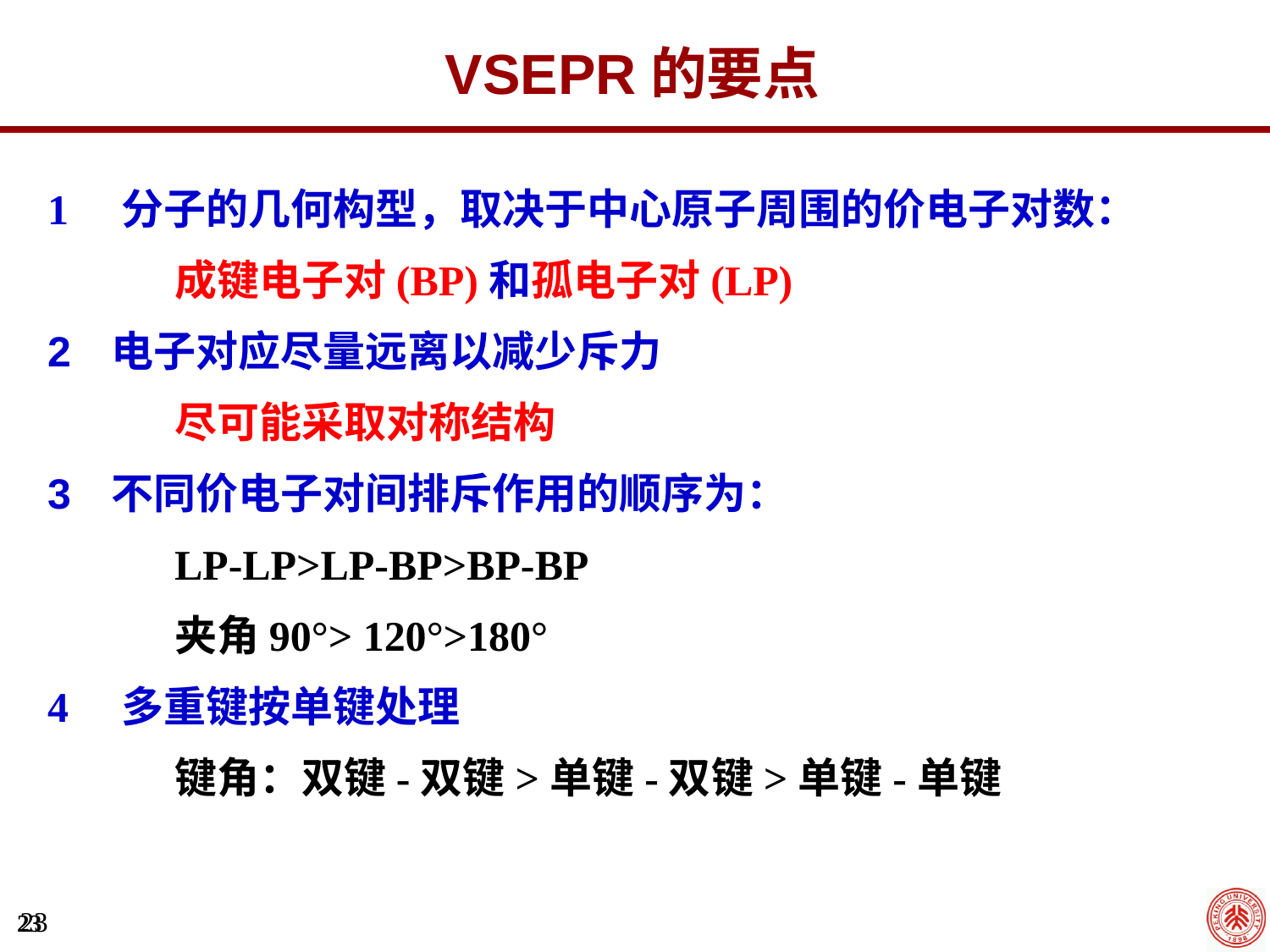

# VSEPR的要点

1    分子的几何构型，取决于中心原子周围的价电子对数：
成键电子对(BP)和孤电子对(LP)
电子对应尽量远离以减少斥力
	尽可能采取对称结构
不同价电子对间排斥作用的顺序为：
	LP-LP>LP-BP>BP-BP
夹角90°> 120°>180°
4    多重键按单键处理
键角：双键-双键>单键-双键>单键-单键

23